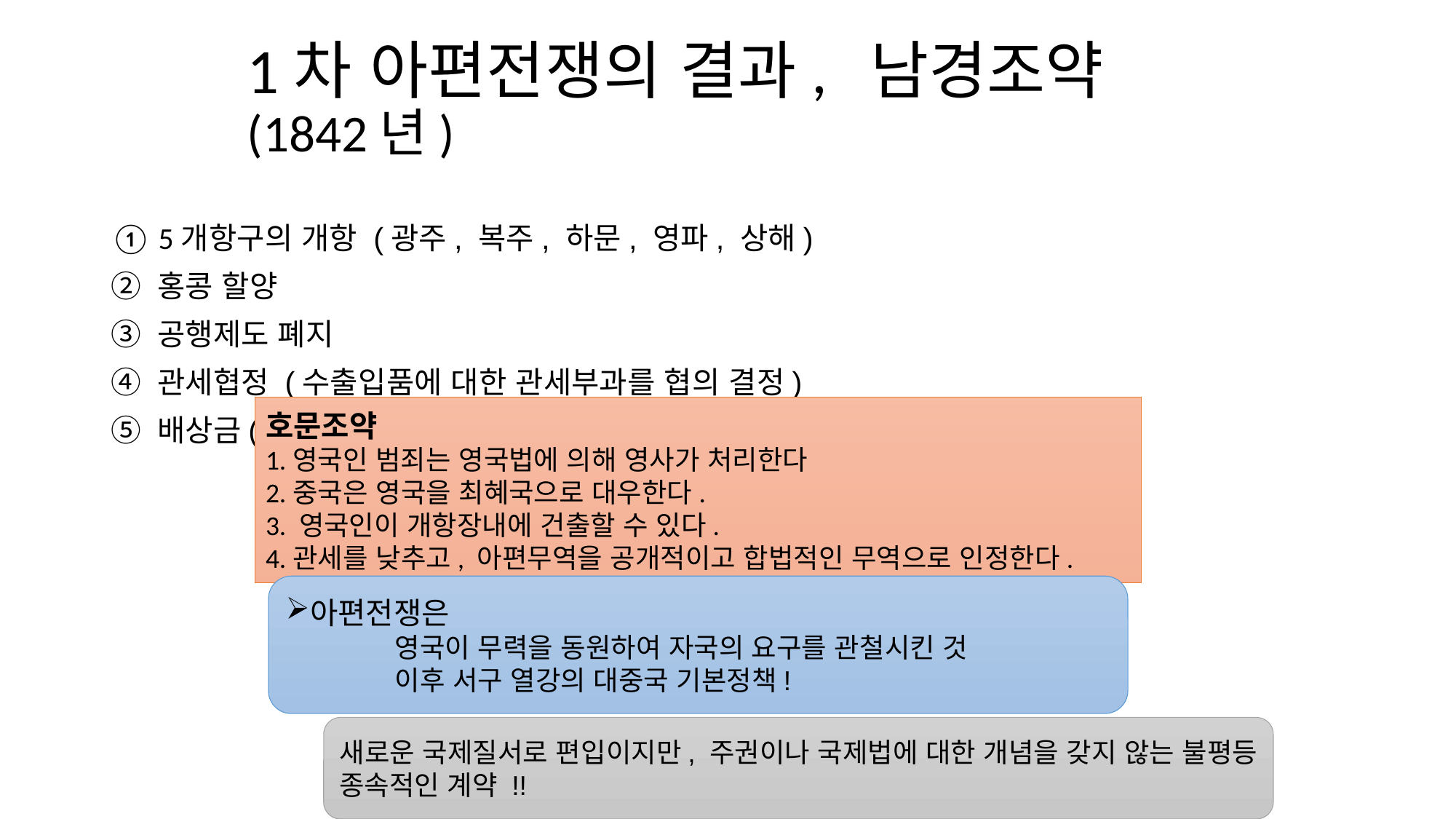

# 1차 아편전쟁의 결과,  남경조약(1842년)
① 5개항구의 개항 (광주, 복주, 하문, 영파, 상해)
② 홍콩 할양
③ 공행제도 폐지
④ 관세협정 (수출입품에 대한 관세부과를 협의 결정)
⑤ 배상금(2,100만 달러) 지급

호문조약
1.영국인 범죄는 영국법에 의해 영사가 처리한다
2.중국은 영국을 최혜국으로 대우한다.
3. 영국인이 개항장내에 건출할 수 있다.
4.관세를 낮추고, 아편무역을 공개적이고 합법적인 무역으로 인정한다.
아편전쟁은
	영국이 무력을 동원하여 자국의 요구를 관철시킨 것
	이후 서구 열강의 대중국 기본정책!
새로운 국제질서로 편입이지만, 주권이나 국제법에 대한 개념을 갖지 않는 불평등 종속적인 계약 !!